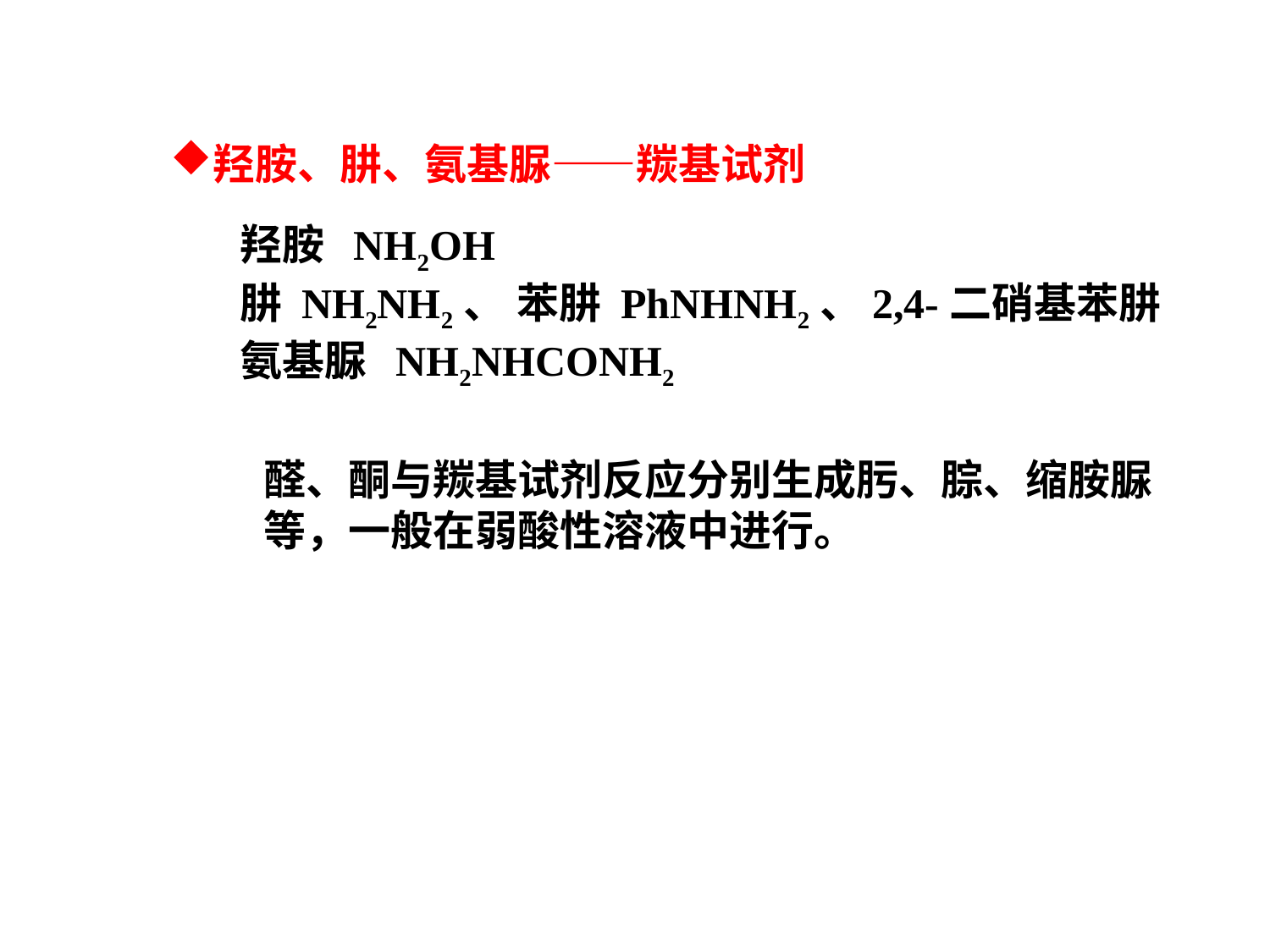

羟胺、肼、氨基脲——羰基试剂
羟胺  NH2OH
肼 NH2NH2、  苯肼 PhNHNH2、2,4-二硝基苯肼
氨基脲  NH2NHCONH2
醛、酮与羰基试剂反应分别生成肟、腙、缩胺脲
等，一般在弱酸性溶液中进行。